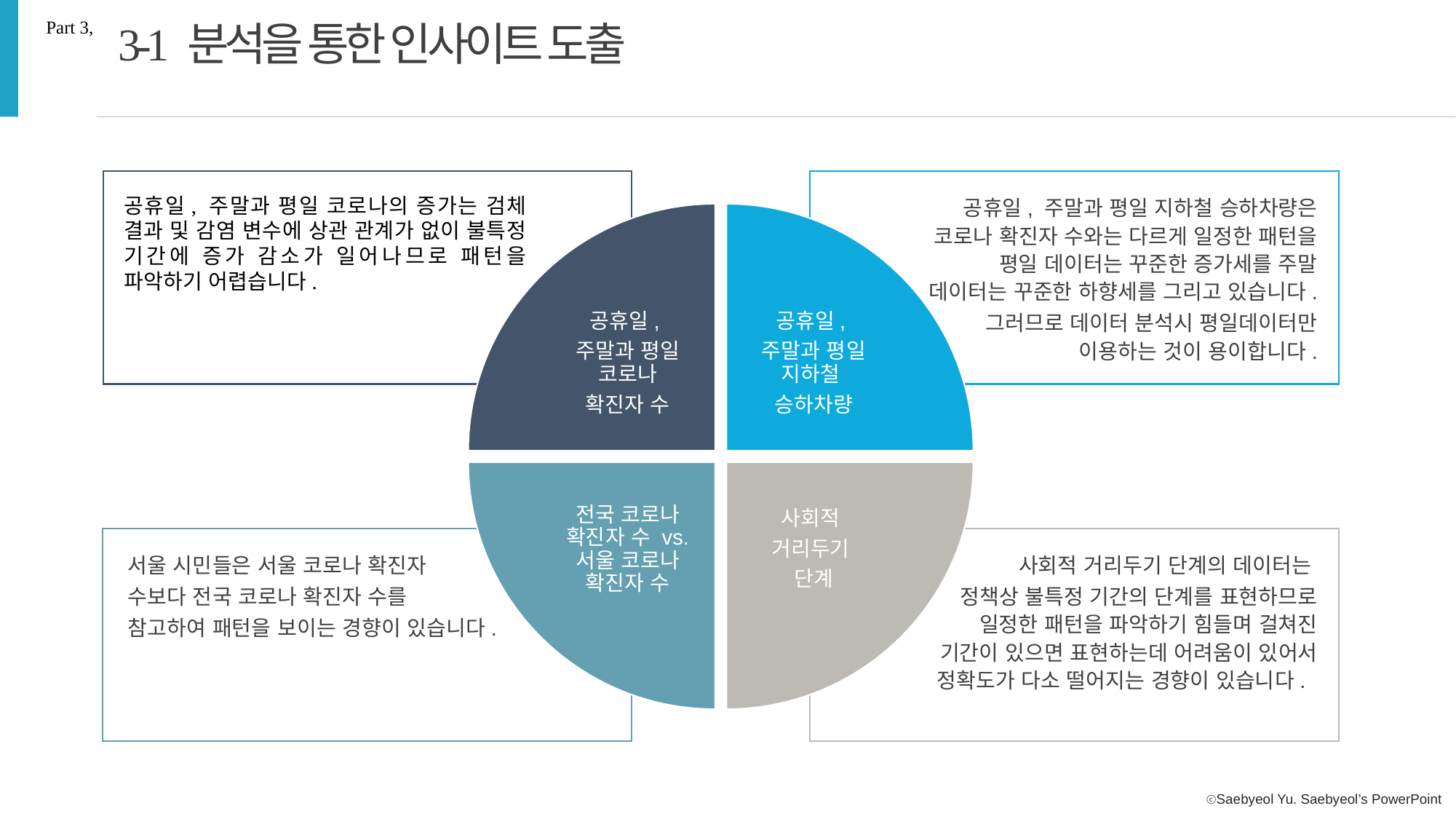

3-1 분석을 통한 인사이트 도출
Part 3,
공휴일, 주말과 평일 코로나의 증가는 검체 결과 및 감염 변수에 상관 관계가 없이 불특정 기간에 증가 감소가 일어나므로 패턴을 파악하기 어렵습니다.
공휴일, 주말과 평일 지하철 승하차량은 코로나 확진자 수와는 다르게 일정한 패턴을 평일 데이터는 꾸준한 증가세를 주말 데이터는 꾸준한 하향세를 그리고 있습니다.
그러므로 데이터 분석시 평일데이터만 이용하는 것이 용이합니다.
공휴일,
주말과 평일 코로나
확진자 수
공휴일,
주말과 평일 지하철
승하차량
전국 코로나 확진자 수 vs. 서울 코로나 확진자 수
사회적
거리두기
단계
서울 시민들은 서울 코로나 확진자
수보다 전국 코로나 확진자 수를
참고하여 패턴을 보이는 경향이 있습니다.
    사회적 거리두기 단계의 데이터는
정책상 불특정 기간의 단계를 표현하므로 일정한 패턴을 파악하기 힘들며 걸쳐진 기간이 있으면 표현하는데 어려움이 있어서 정확도가 다소 떨어지는 경향이 있습니다.